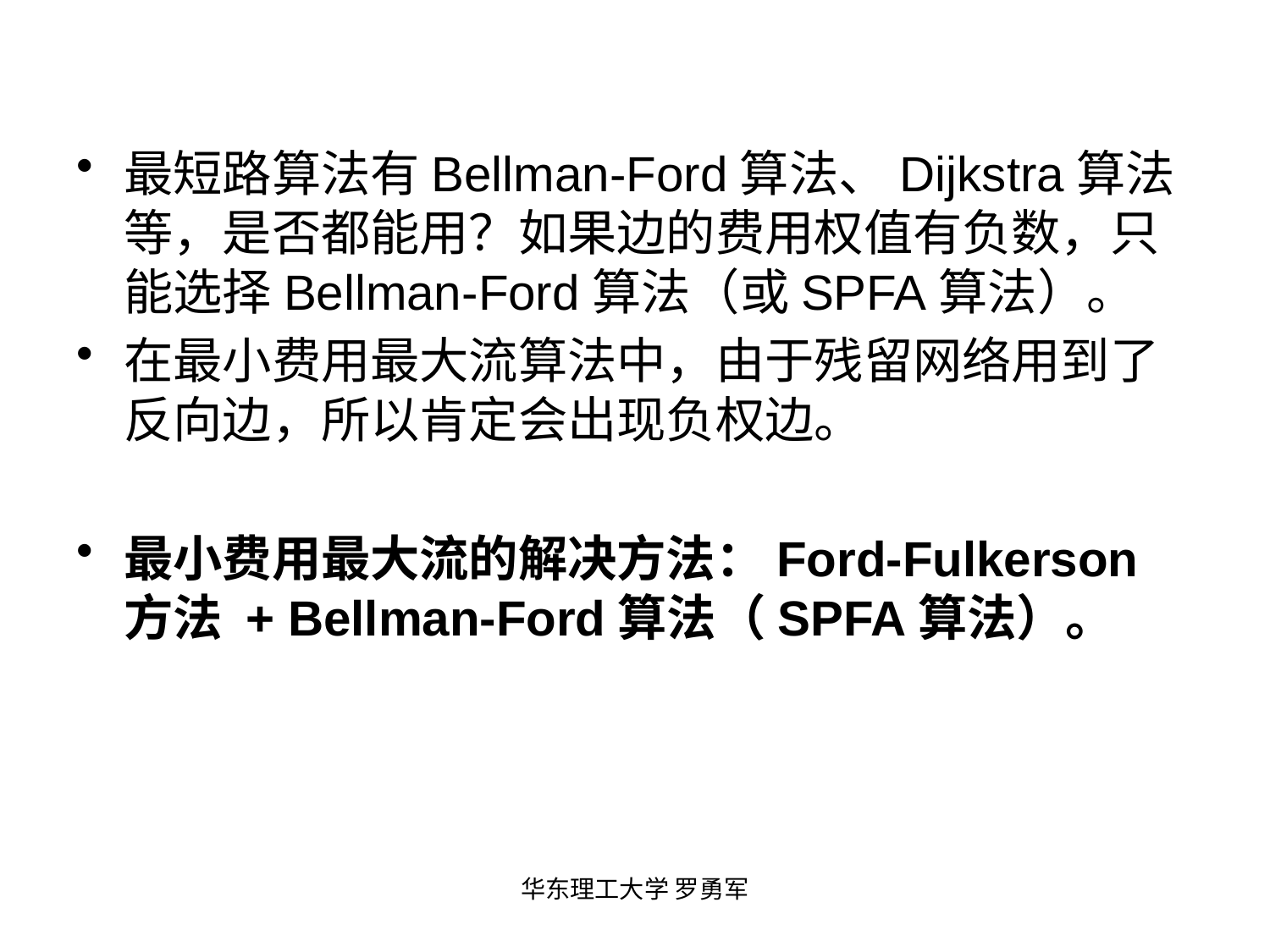

最短路算法有Bellman-Ford算法、Dijkstra算法等，是否都能用？如果边的费用权值有负数，只能选择Bellman-Ford算法（或SPFA算法）。
在最小费用最大流算法中，由于残留网络用到了反向边，所以肯定会出现负权边。

最小费用最大流的解决方法：Ford-Fulkerson方法 + Bellman-Ford算法（SPFA算法）。

华东理工大学 罗勇军